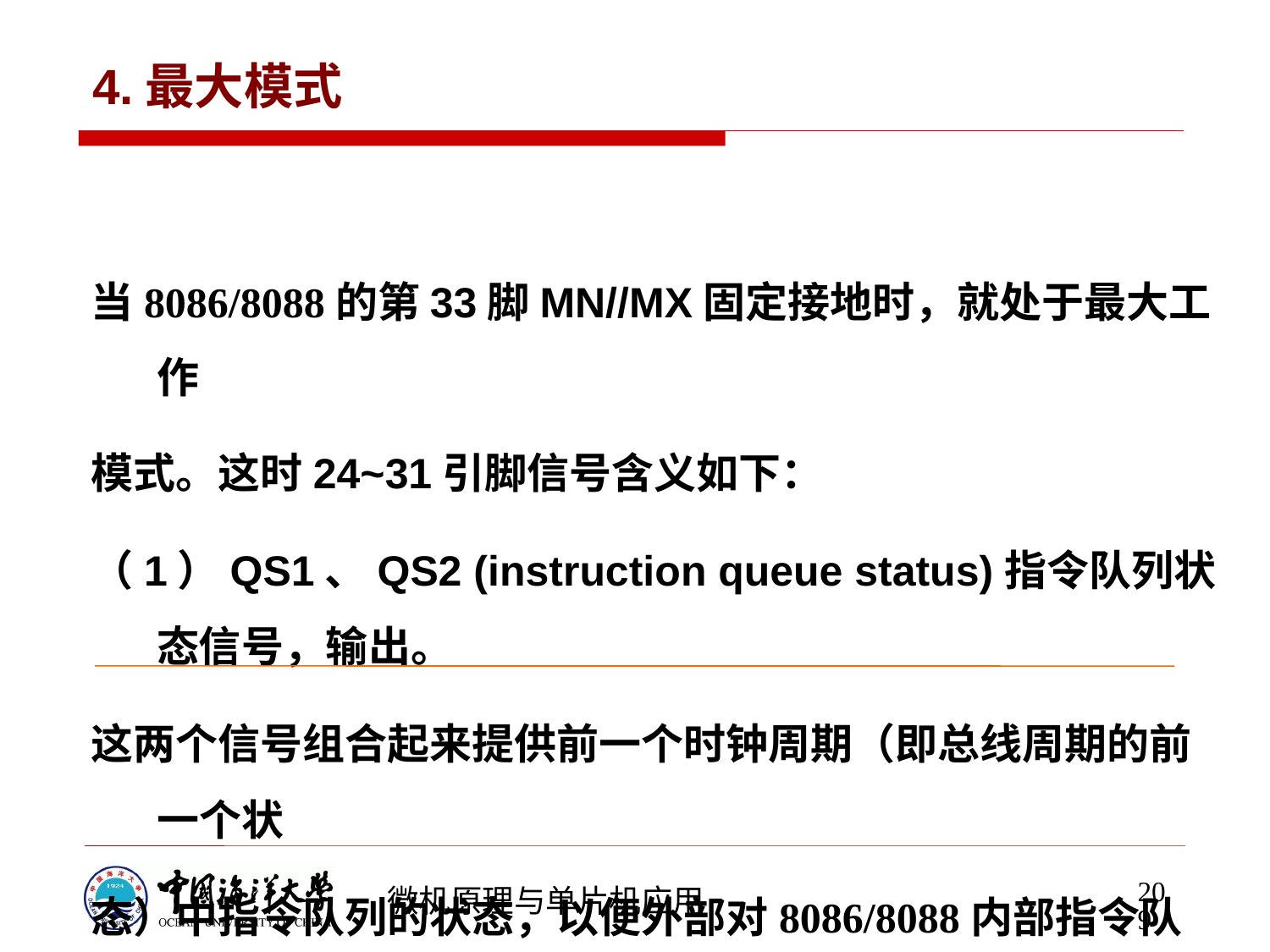

# 4.最大模式
当8086/8088的第33脚MN//MX固定接地时，就处于最大工作
模式。这时24~31引脚信号含义如下：
（1）QS1、QS2 (instruction queue status)指令队列状态信号，输出。
这两个信号组合起来提供前一个时钟周期（即总线周期的前一个状
态）中指令队列的状态，以便外部对8086/8088内部指令队列进行动作
跟踪。
QS1      QS2                  含义
   0             0               无操作
   0             1               将指令首字节送入指令队列
   1             0               队列为空
   1             1               将指令其余字节送指令队列

209